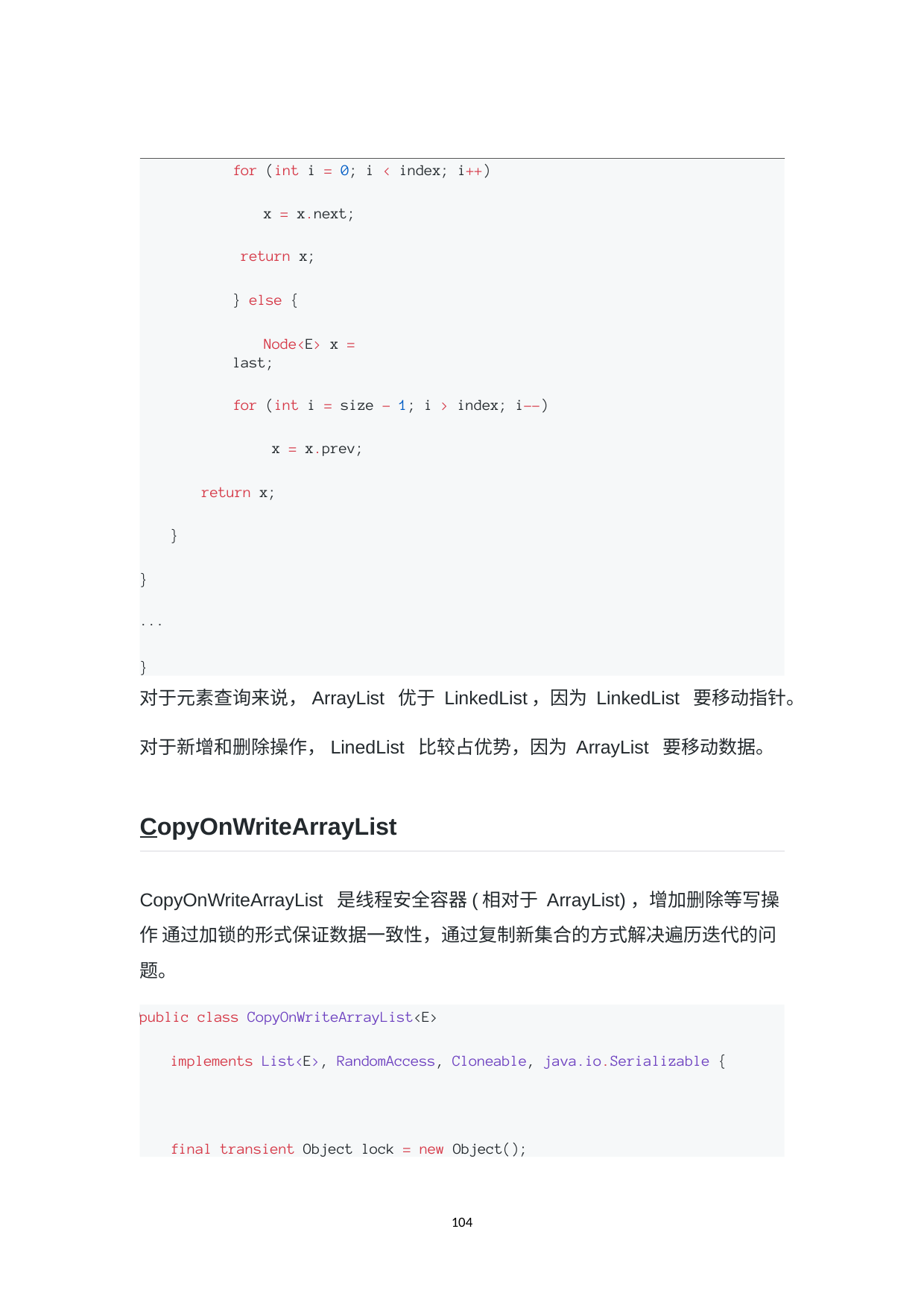

for (int i = 0; i < index; i++)
x = x.next;  return x;

} else {

Node<E> x = last;
for (int i = size - 1; i > index; i--)   x = x.prev;

return x;

}

}

···

}
对于元素查询来说，ArrayList 优于 LinkedList，因为 LinkedList 要移动指针。

对于新增和删除操作，LinedList 比较占优势，因为 ArrayList 要移动数据。

CopyOnWriteArrayList

CopyOnWriteArrayList 是线程安全容器(相对于 ArrayList)，增加删除等写操作 通过加锁的形式保证数据一致性，通过复制新集合的方式解决遍历迭代的问题。

CopyOnWriteArrayList.java

public class CopyOnWriteArrayList<E>

implements List<E>, RandomAccess, Cloneable, java.io.Serializable {

final transient Object lock = new Object();
104